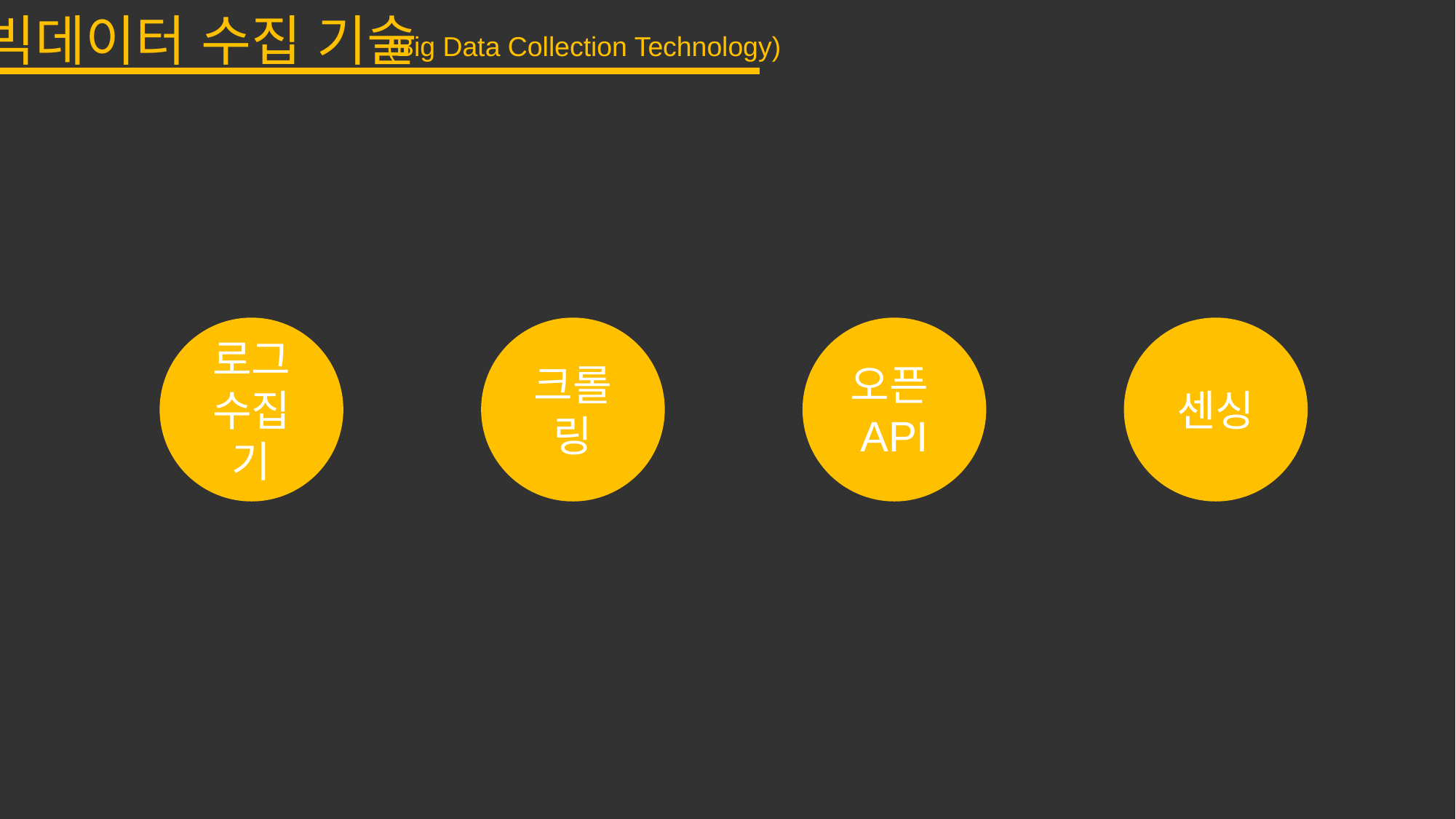

빅데이터 수집 기술
(Big Data Collection Technology)

로그
수집기
크롤링
오픈API
센싱